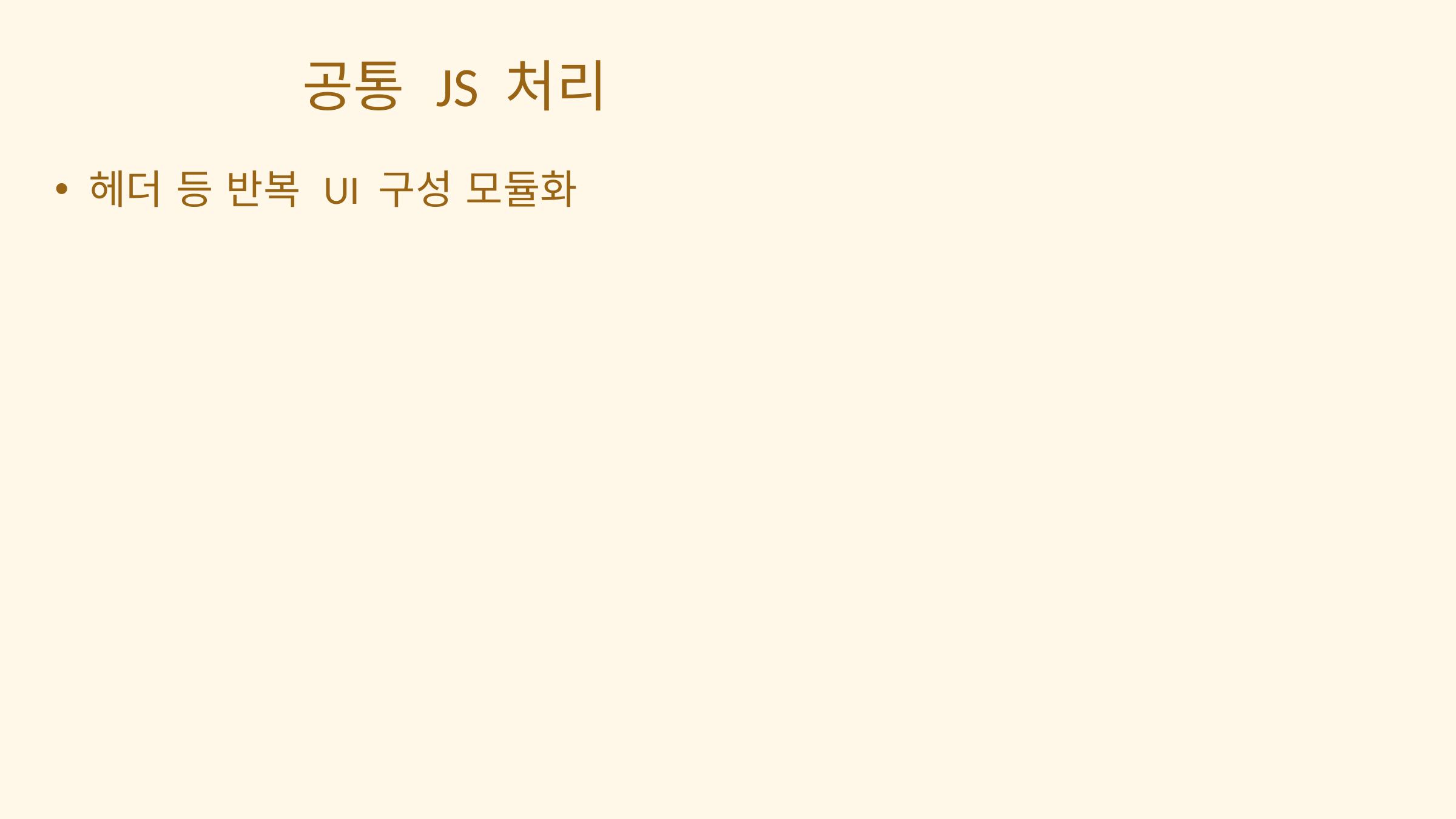

공통 JS 처리
헤더 등 반복 UI 구성 모듈화